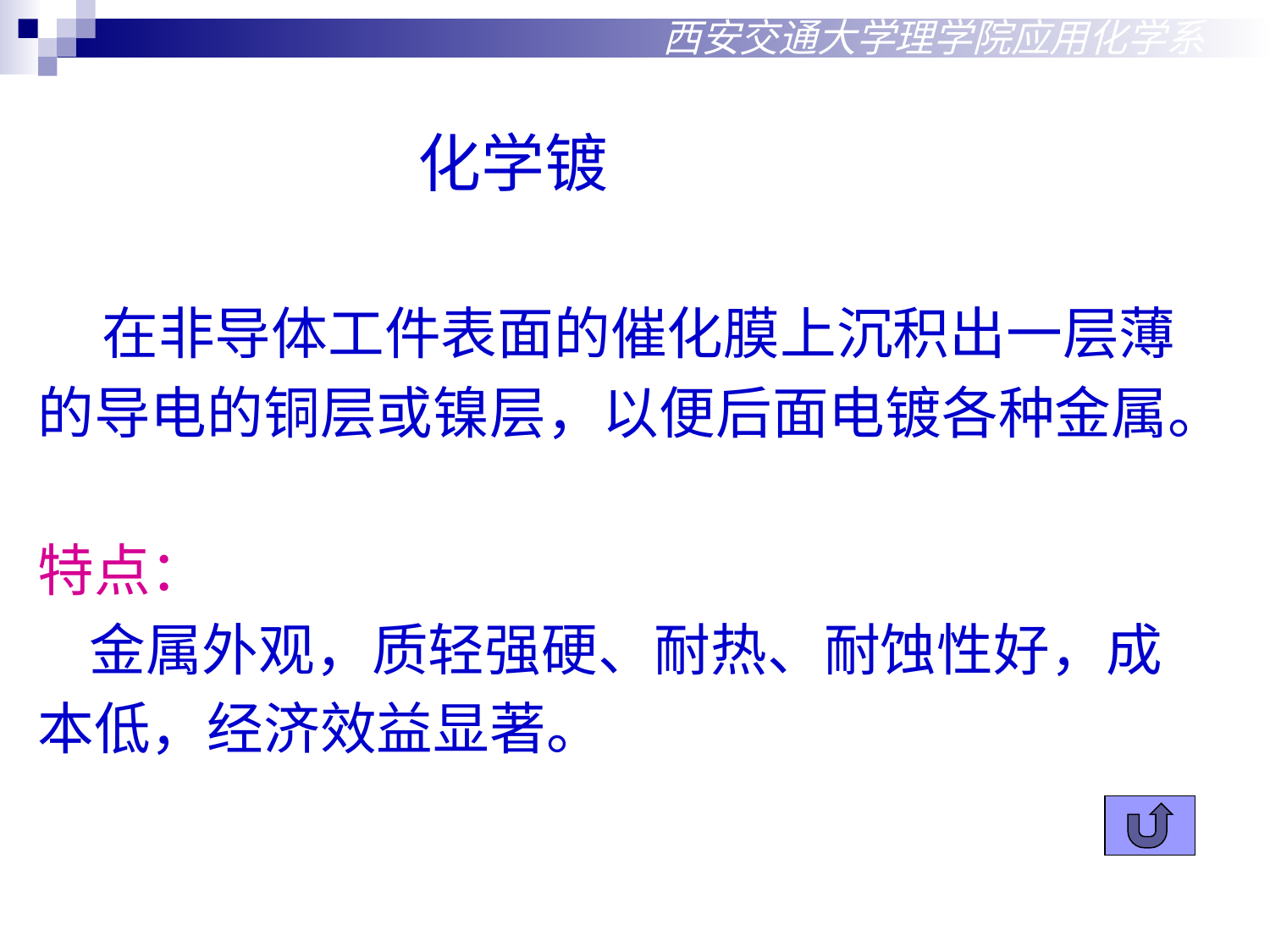

西安交通大学理学院应用化学系
化学镀
    在非导体工件表面的催化膜上沉积出一层薄
的导电的铜层或镍层，以便后面电镀各种金属。

特点：
   金属外观，质轻强硬、耐热、耐蚀性好，成
本低，经济效益显著。